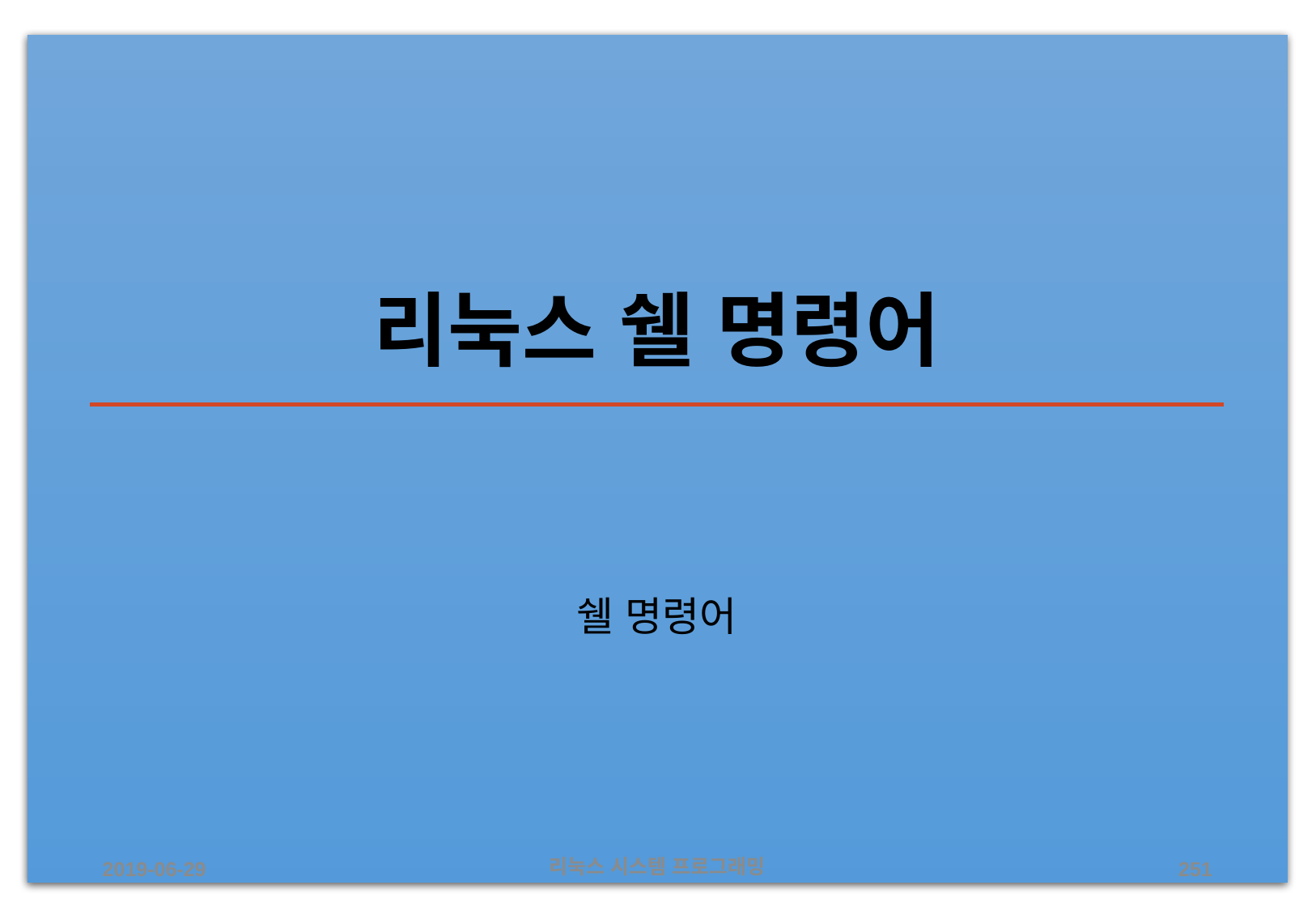

# 리눅스 쉘 명령어
쉘 명령어
2019-06-29
리눅스 시스템 프로그래밍
251